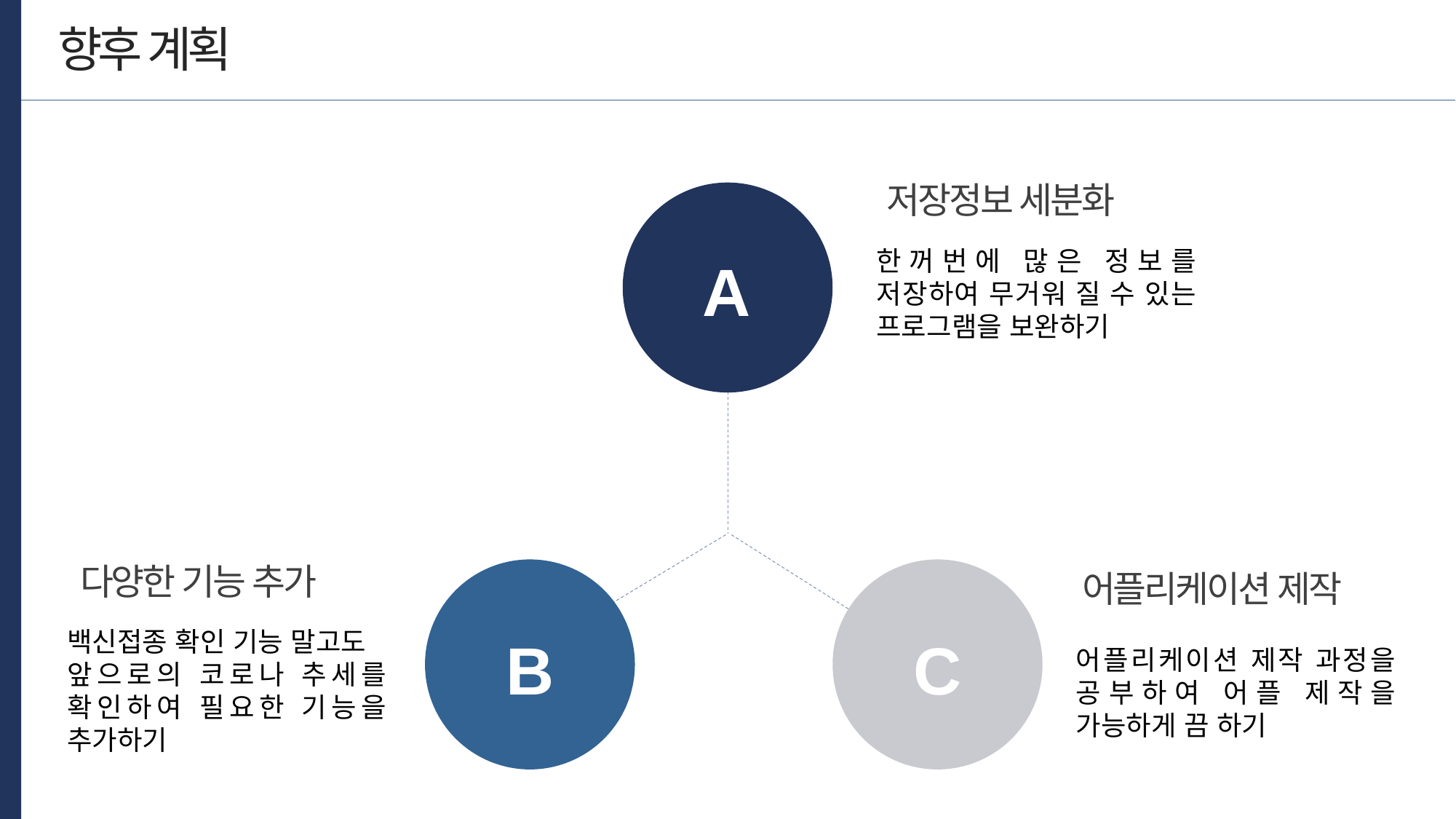

향후 계획
저장정보 세분화
한꺼번에 많은 정보를 저장하여 무거워 질 수 있는 프로그램을 보완하기

A
다양한 기능 추가
백신접종 확인 기능 말고도
앞으로의 코로나 추세를 확인하여 필요한 기능을 추가하기

어플리케이션 제작
어플리케이션 제작 과정을 공부하여 어플 제작을 가능하게 끔 하기
B
C